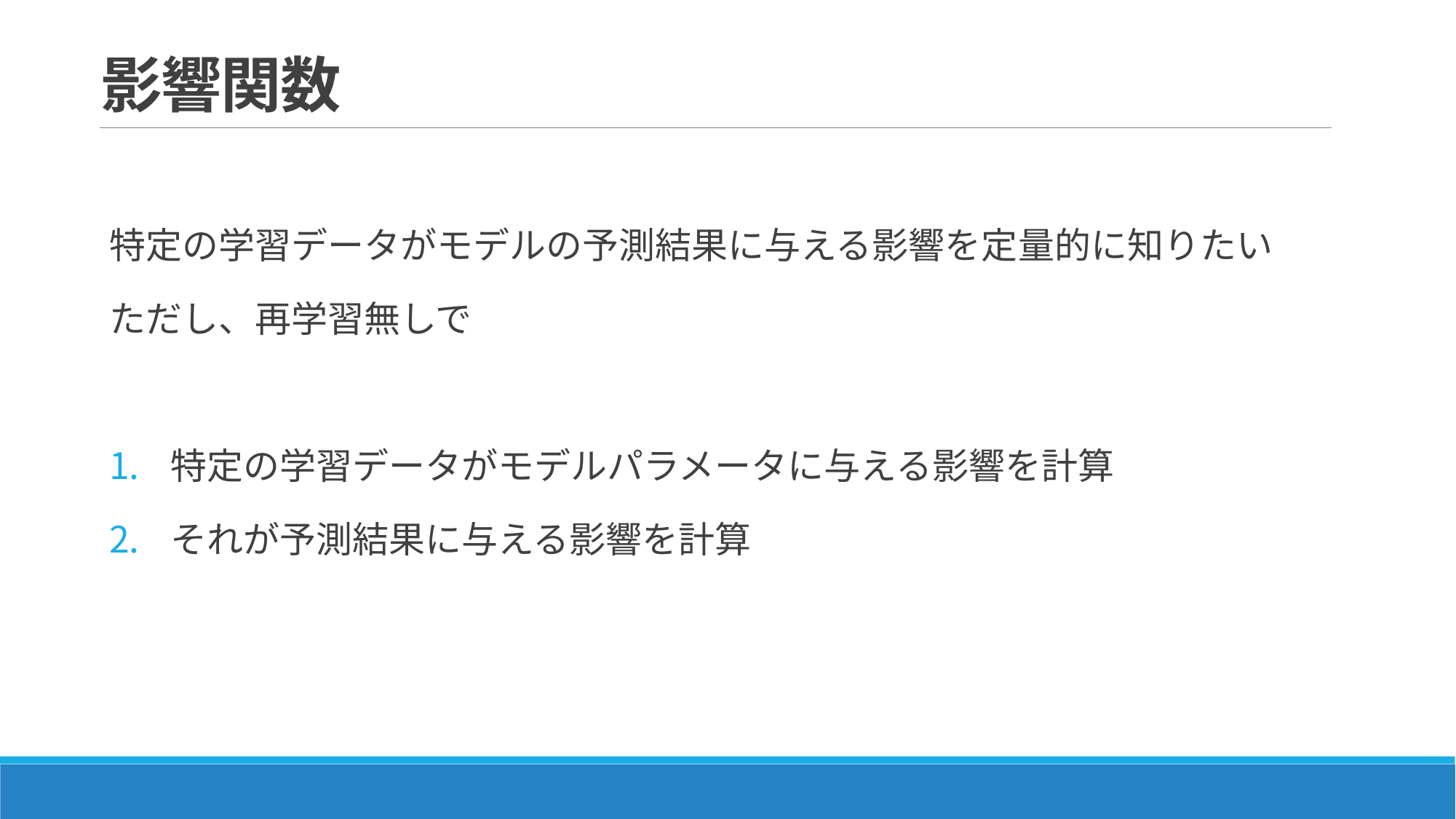

# 影響関数

特定の学習データがモデルの予測結果に与える影響を定量的に知りたい
ただし、再学習無しで

特定の学習データがモデルパラメータに与える影響を計算
それが予測結果に与える影響を計算